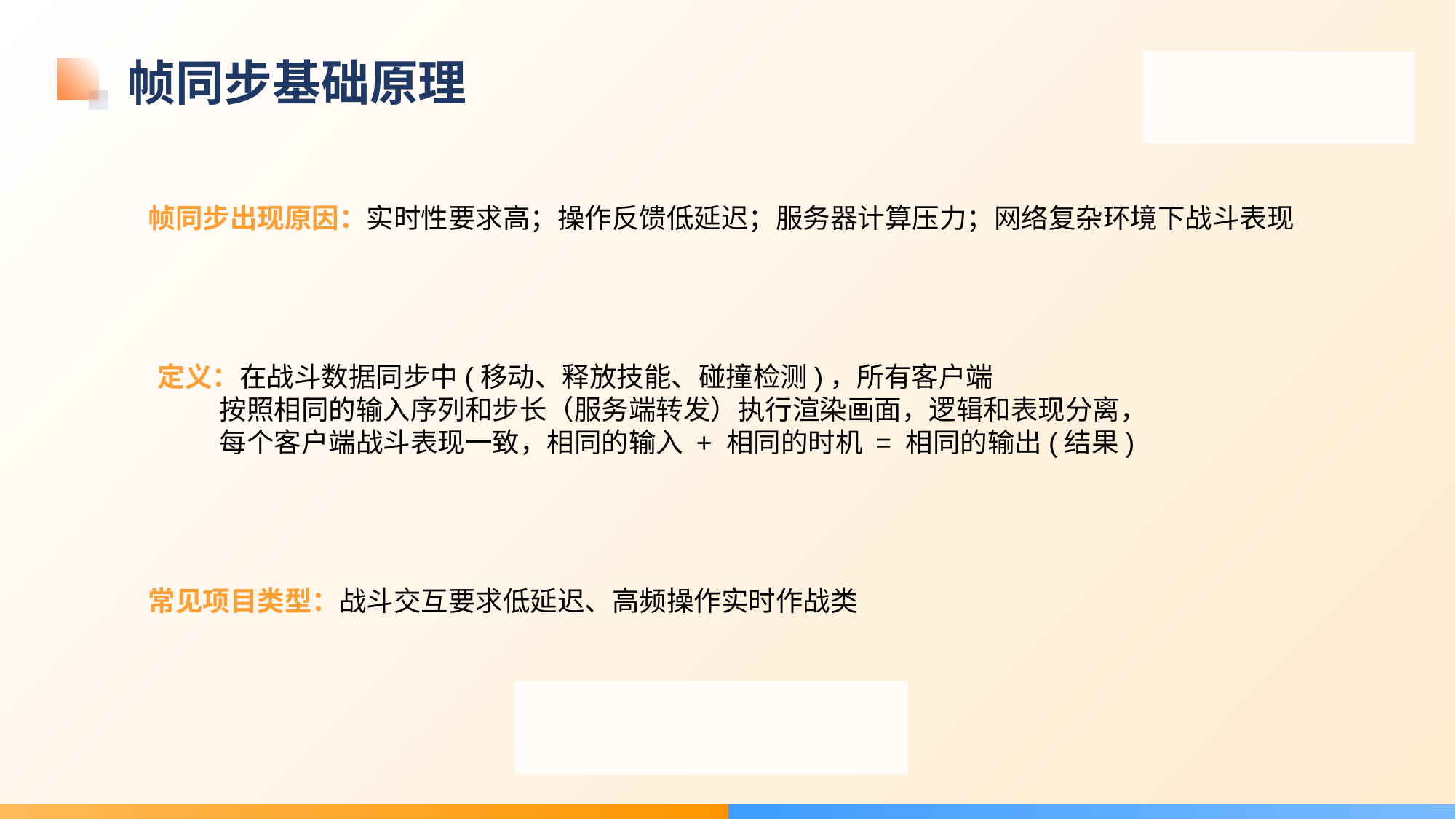

# 帧同步基础原理

帧同步出现原因：实时性要求高；操作反馈低延迟；服务器计算压力；网络复杂环境下战斗表现
定义：在战斗数据同步中(移动、释放技能、碰撞检测)，所有客户端
          按照相同的输入序列和步长（服务端转发）执行渲染画面，逻辑和表现分离，
          每个客户端战斗表现一致，相同的输入 + 相同的时机 = 相同的输出(结果)
常见项目类型：战斗交互要求低延迟、高频操作实时作战类